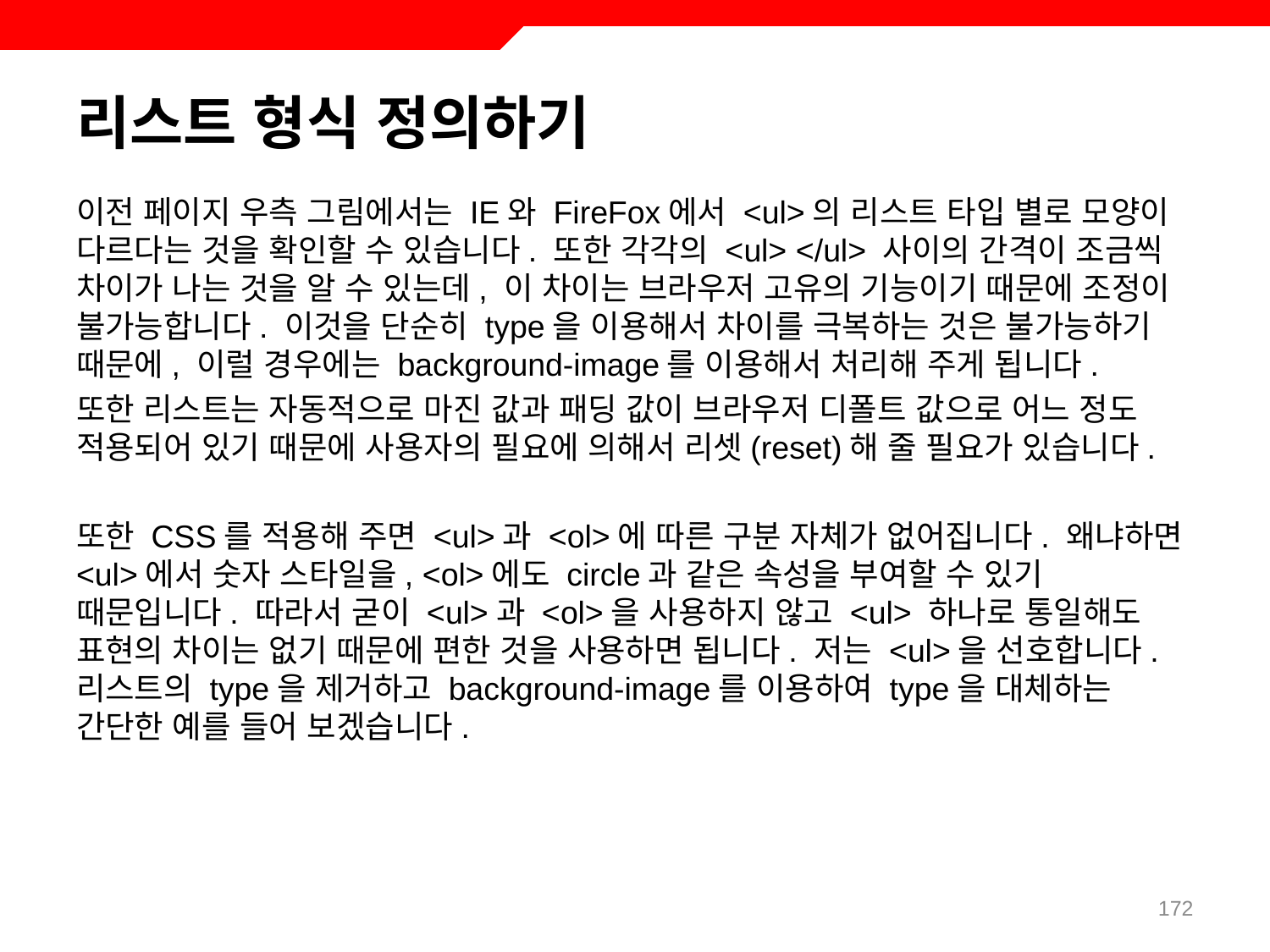

# 리스트 형식 정의하기
이전 페이지 우측 그림에서는 IE와 FireFox에서 <ul>의 리스트 타입 별로 모양이 다르다는 것을 확인할 수 있습니다. 또한 각각의 <ul> </ul> 사이의 간격이 조금씩 차이가 나는 것을 알 수 있는데, 이 차이는 브라우저 고유의 기능이기 때문에 조정이 불가능합니다. 이것을 단순히 type을 이용해서 차이를 극복하는 것은 불가능하기 때문에, 이럴 경우에는 background-image를 이용해서 처리해 주게 됩니다.
또한 리스트는 자동적으로 마진 값과 패딩 값이 브라우저 디폴트 값으로 어느 정도 적용되어 있기 때문에 사용자의 필요에 의해서 리셋(reset)해 줄 필요가 있습니다.

또한 CSS를 적용해 주면 <ul>과 <ol>에 따른 구분 자체가 없어집니다. 왜냐하면 <ul>에서 숫자 스타일을, <ol>에도 circle과 같은 속성을 부여할 수 있기 때문입니다. 따라서 굳이 <ul>과 <ol>을 사용하지 않고 <ul> 하나로 통일해도 표현의 차이는 없기 때문에 편한 것을 사용하면 됩니다. 저는 <ul>을 선호합니다. 리스트의 type을 제거하고 background-image를 이용하여 type을 대체하는 간단한 예를 들어 보겠습니다.
172